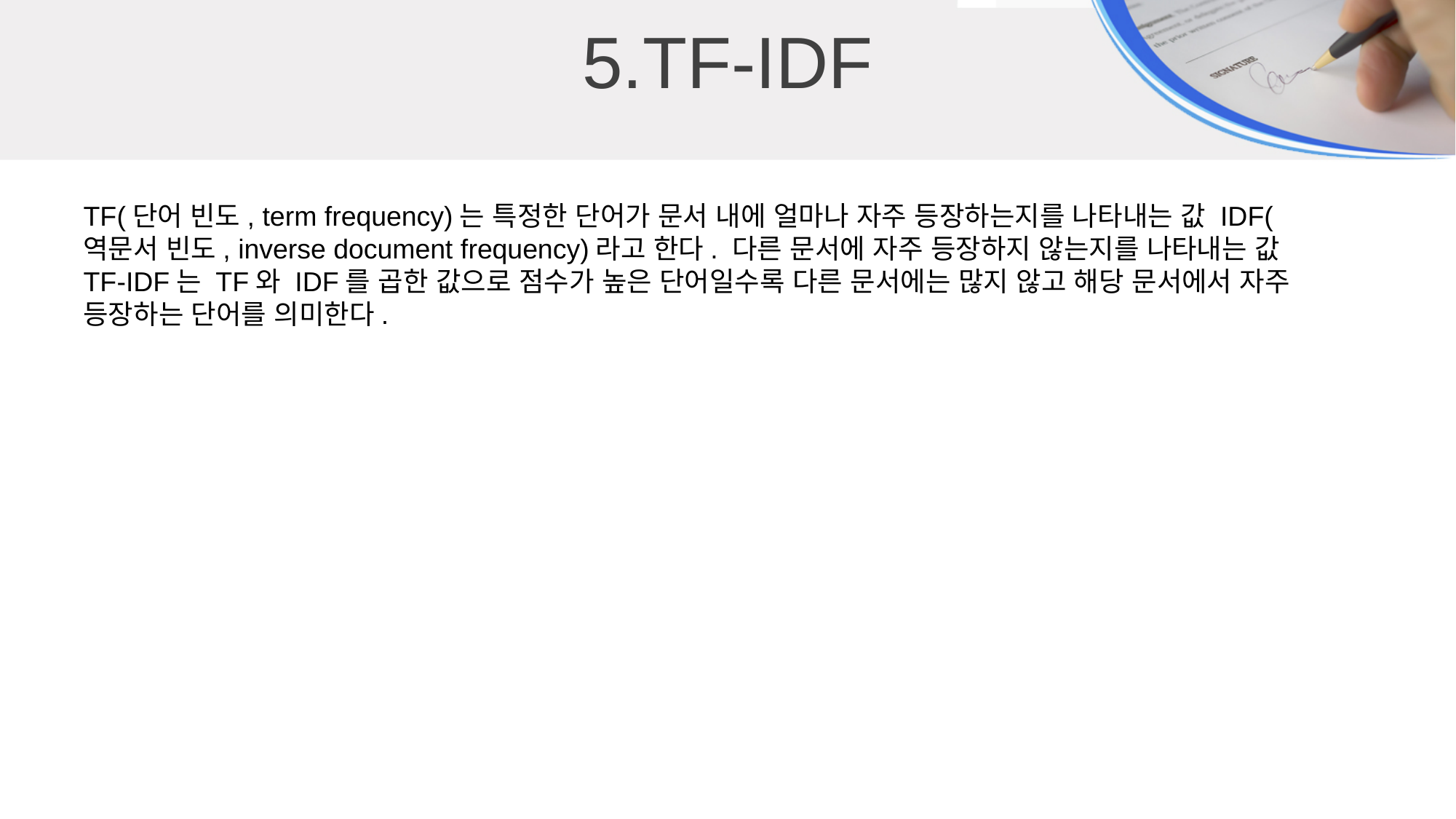

5.TF-IDF
TF(단어 빈도, term frequency)는 특정한 단어가 문서 내에 얼마나 자주 등장하는지를 나타내는 값 IDF(역문서 빈도, inverse document frequency)라고 한다. 다른 문서에 자주 등장하지 않는지를 나타내는 값
TF-IDF는 TF와 IDF를 곱한 값으로 점수가 높은 단어일수록 다른 문서에는 많지 않고 해당 문서에서 자주 등장하는 단어를 의미한다.